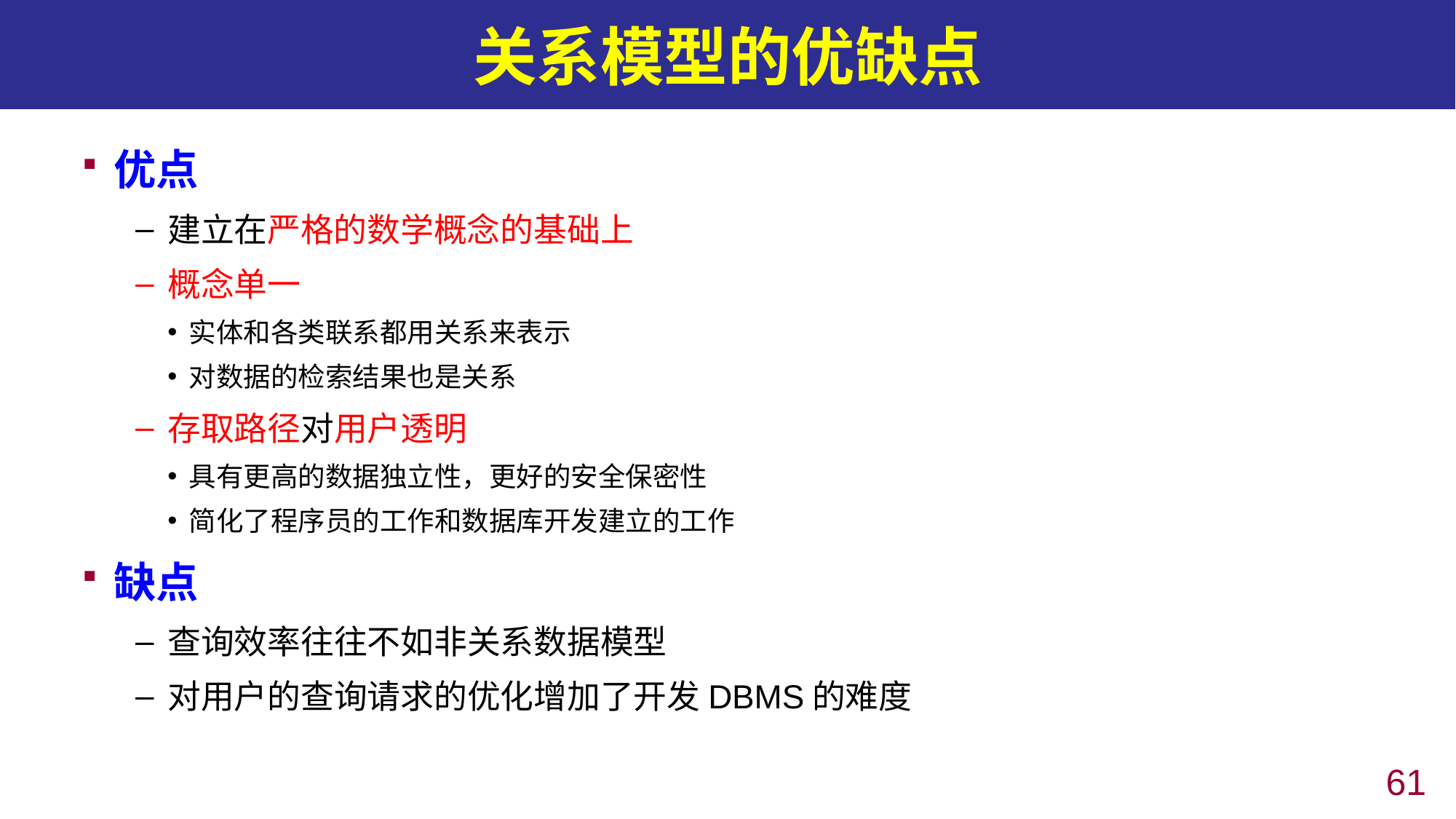

# 关系模型的优缺点
优点
建立在严格的数学概念的基础上
概念单一
实体和各类联系都用关系来表示
对数据的检索结果也是关系
存取路径对用户透明
具有更高的数据独立性，更好的安全保密性
简化了程序员的工作和数据库开发建立的工作
缺点
查询效率往往不如非关系数据模型
对用户的查询请求的优化增加了开发DBMS的难度
61